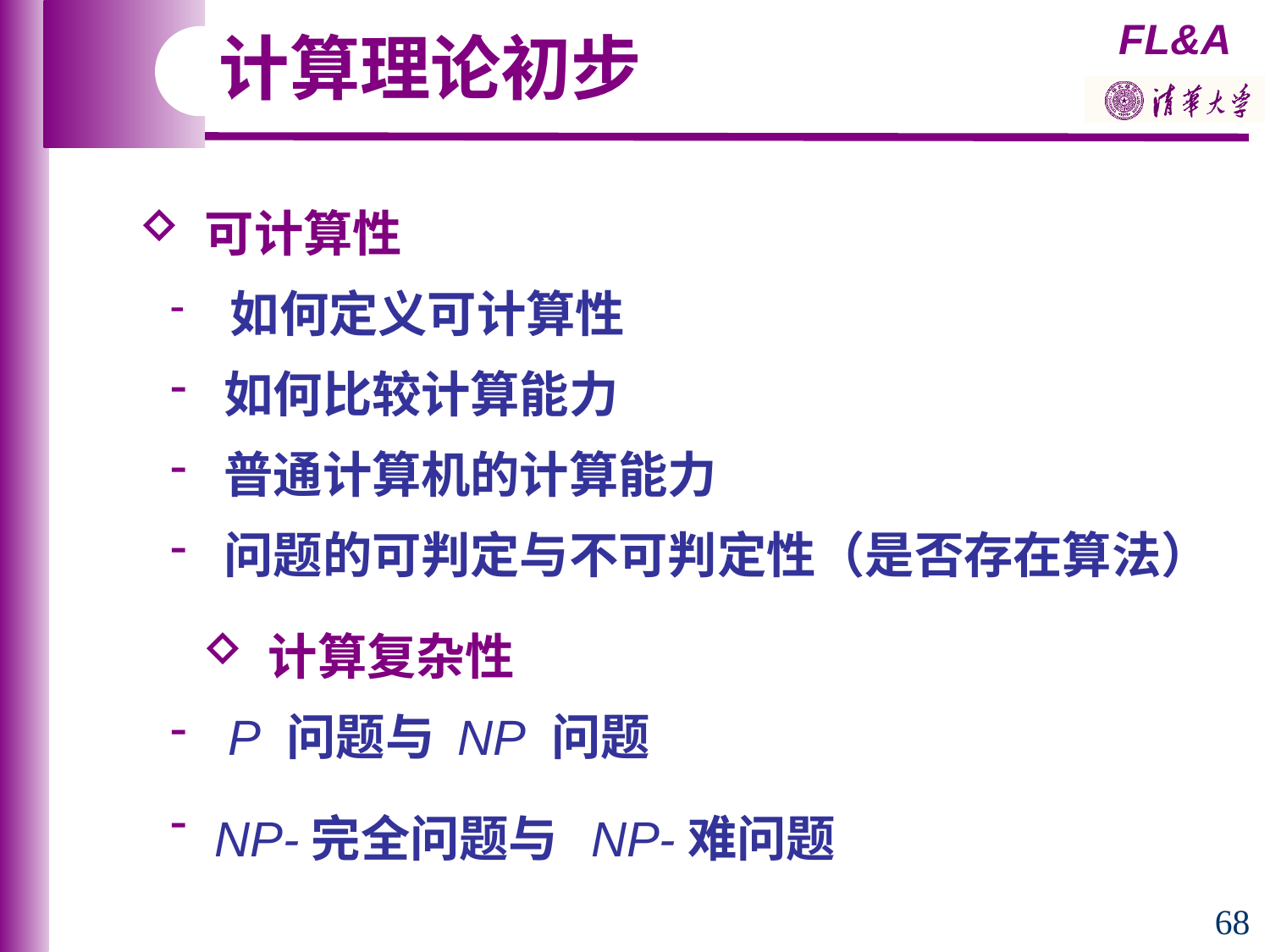

计算理论初步
 可计算性

  如何定义可计算性

 如何比较计算能力

 普通计算机的计算能力

 问题的可判定与不可判定性（是否存在算法）

 计算复杂性

  P 问题与 NP 问题

 NP-完全问题与 NP-难问题
68